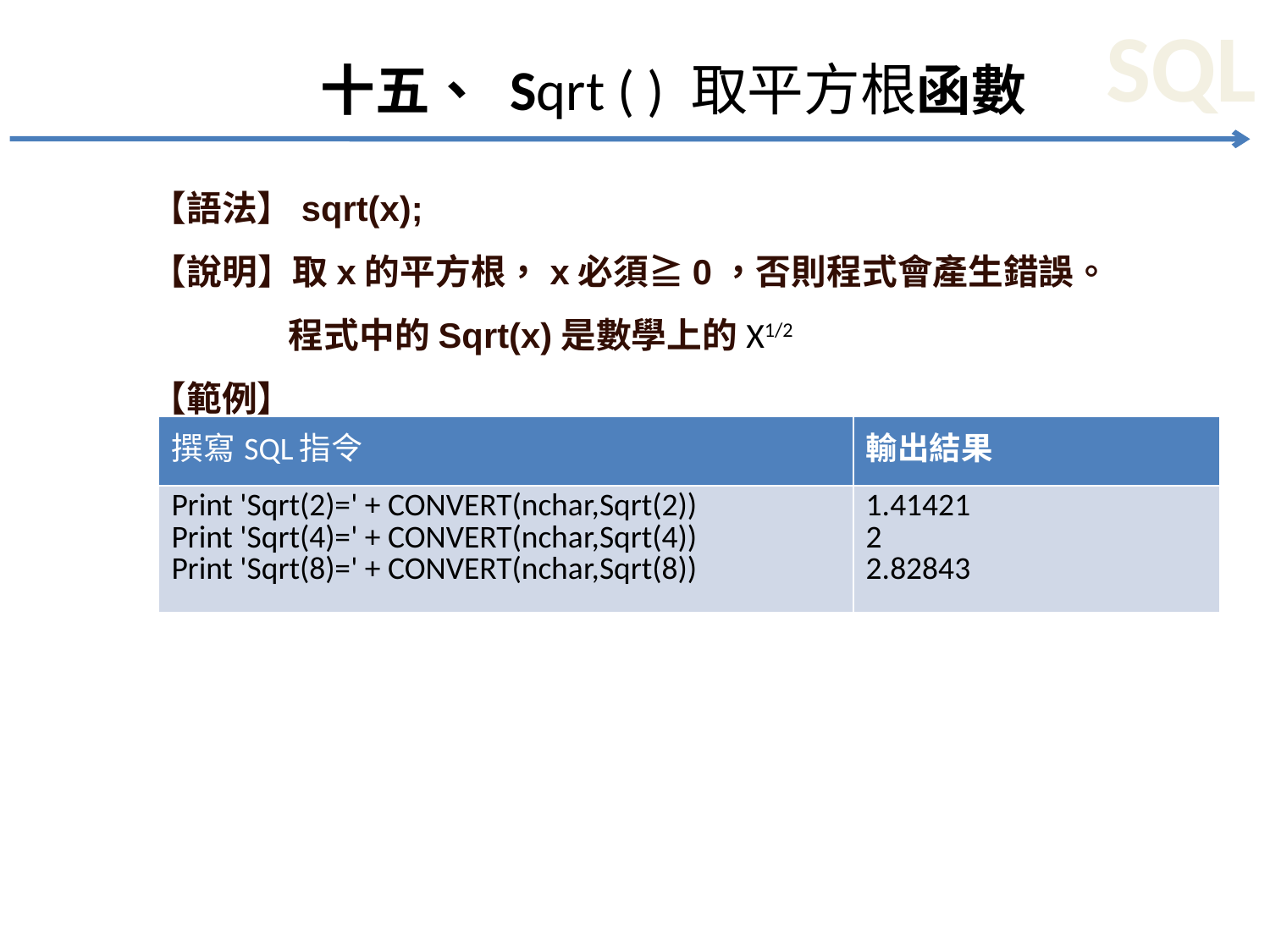

# 十五、 Sqrt ( ) 取平方根函數
【語法】sqrt(x);
【說明】取x的平方根，x必須≧0，否則程式會產生錯誤。
                程式中的Sqrt(x)是數學上的X1/2
【範例】
| 撰寫SQL指令 | 輸出結果 |
| --- | --- |
| Print 'Sqrt(2)=' + CONVERT(nchar,Sqrt(2)) Print 'Sqrt(4)=' + CONVERT(nchar,Sqrt(4)) Print 'Sqrt(8)=' + CONVERT(nchar,Sqrt(8)) | 1.41421 2 2.82843 |